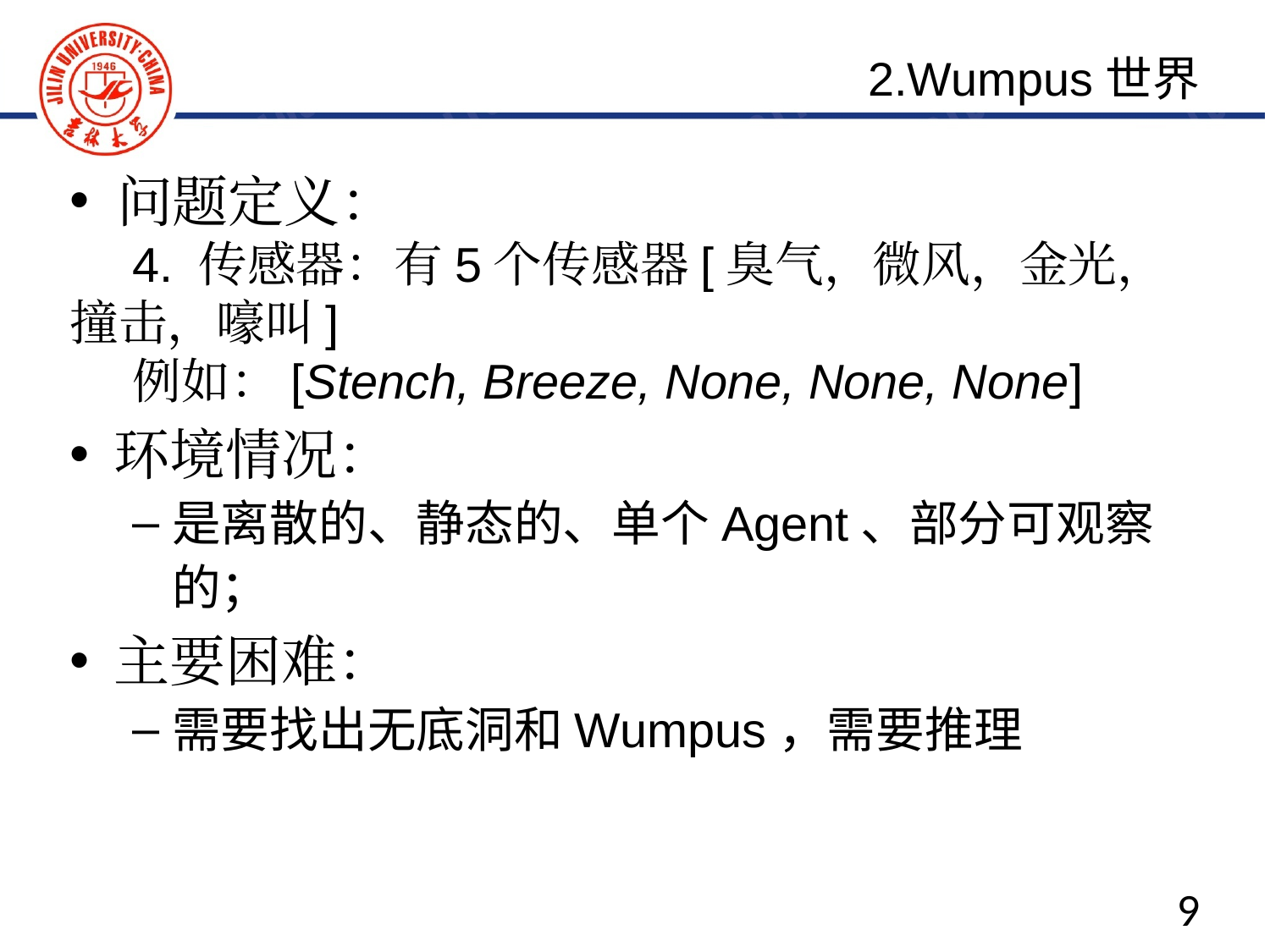

2.Wumpus世界
问题定义：
4. 传感器：有5个传感器[臭气，微风，金光，撞击，嚎叫]
例如：[Stench, Breeze, None, None, None]
环境情况：
是离散的、静态的、单个Agent、部分可观察的；
主要困难：
需要找出无底洞和Wumpus，需要推理
9